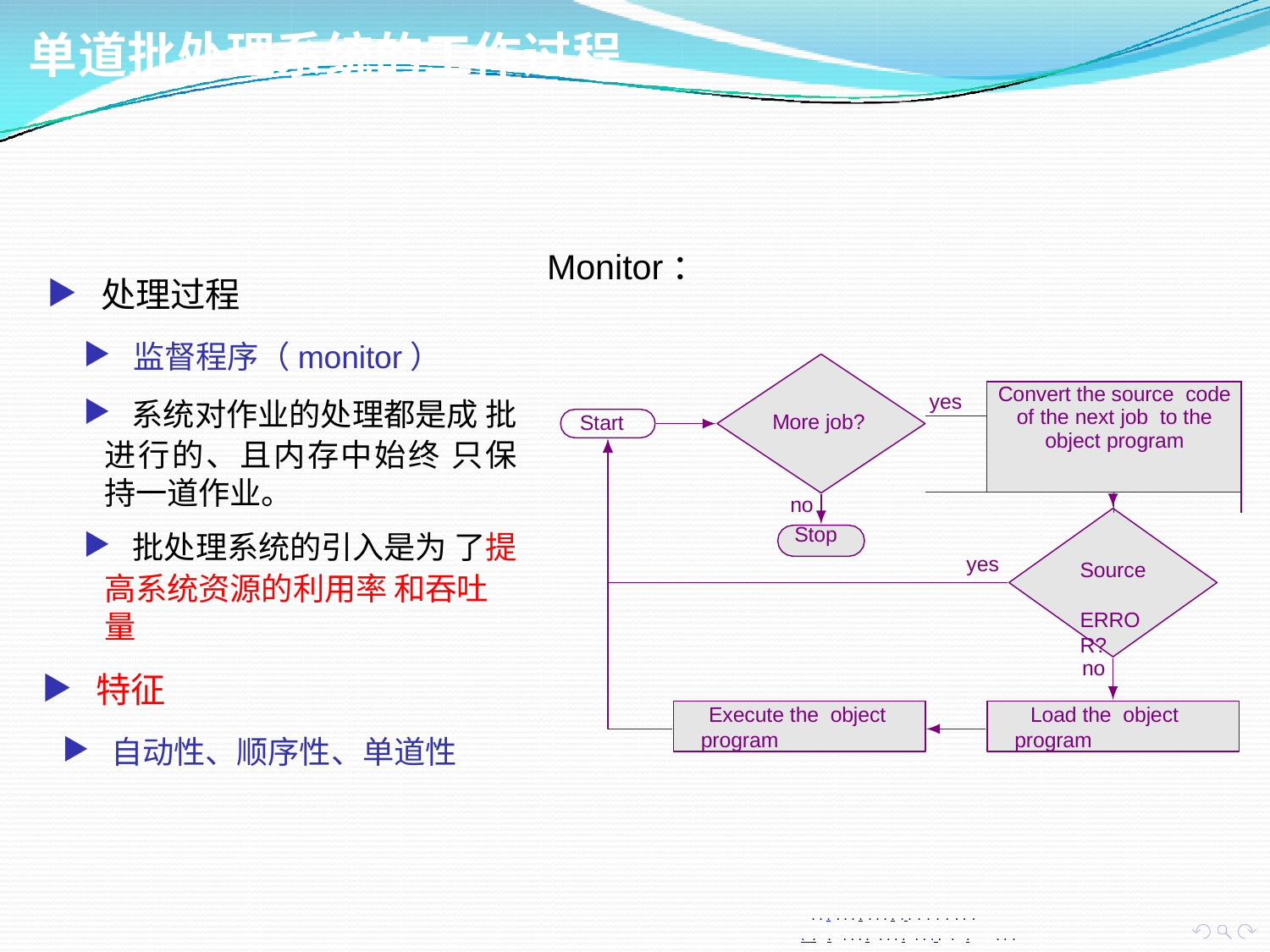

# 单道批处理系统的工作过程
Monitor：
▶ 处理过程
▶ 监督程序（monitor）
▶ 系统对作业的处理都是成 批进行的、且内存中始终 只保持一道作业。
▶ 批处理系统的引入是为 了提高系统资源的利用率 和吞吐量
▶ 特征
▶ 自动性、顺序性、单道性

| yes | Convert the source code of the next job to the object program |  |
| --- | --- | --- |
|  |  |  |
|  |  |  |
More job?
Start

no
Stop

yes
Source  ERROR?
no

Execute the  object program
Load the  object program

. . . . . . . . . . . . . . . . . . . .
.  .   .   . . . .  . . . .  . . . .  .   .	. . .